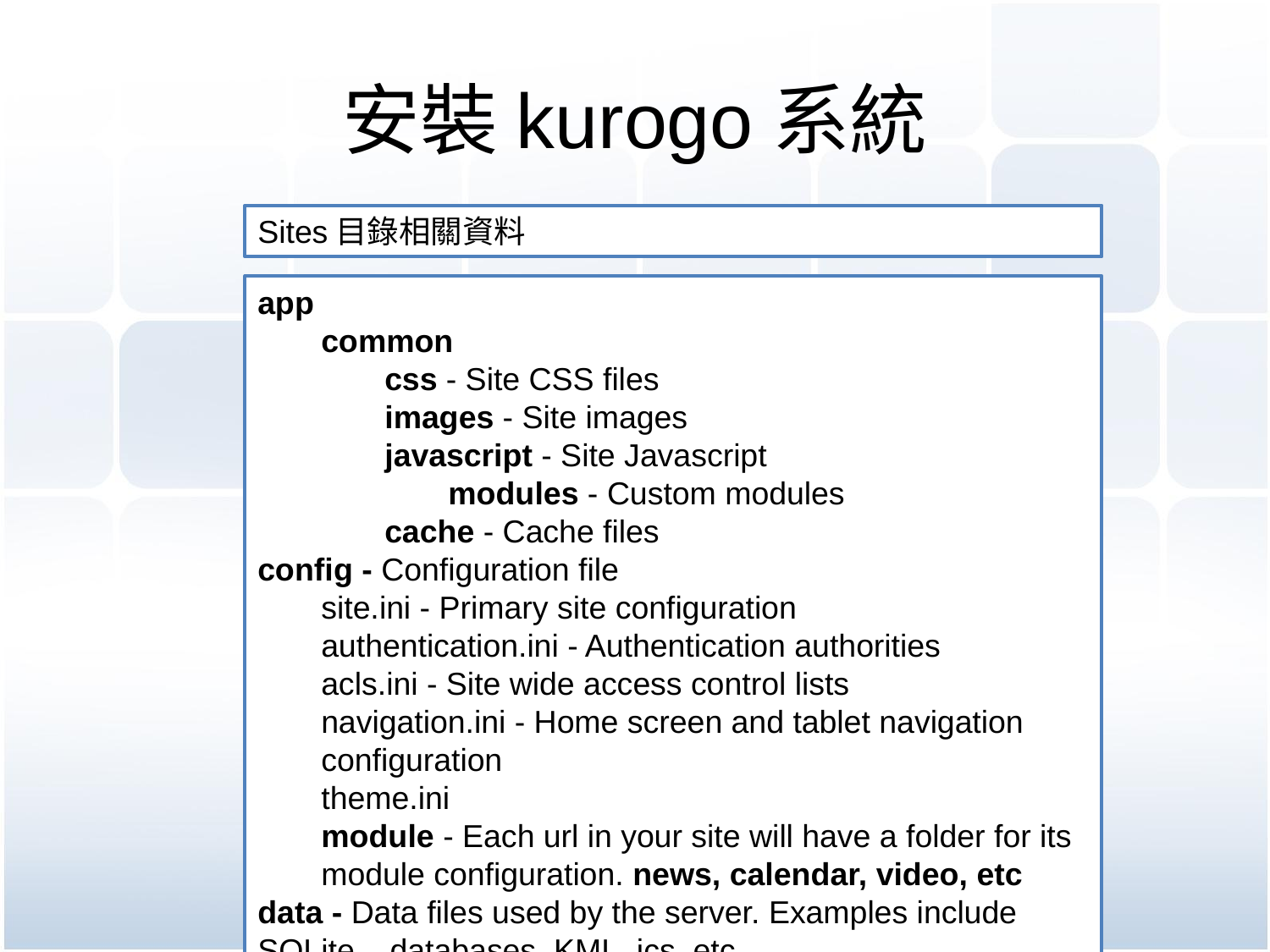

# 安裝kurogo系統
Sites目錄相關資料
app
common
css - Site CSS files
images - Site images
javascript - Site Javascript
	modules - Custom modules
	cache - Cache files
config - Configuration file
site.ini - Primary site configuration
authentication.ini - Authentication authorities
acls.ini - Site wide access control lists
navigation.ini - Home screen and tablet navigation configuration
theme.ini
module - Each url in your site will have a folder for its module configuration. news, calendar, video, etc
data - Data files used by the server. Examples include SQLite    databases, KML, ics, etc.
lib - Custom PHP classes.
logs - Server logs
media - Web accessible folder. All files in this folder will be accessible to this site via /media/XXXX